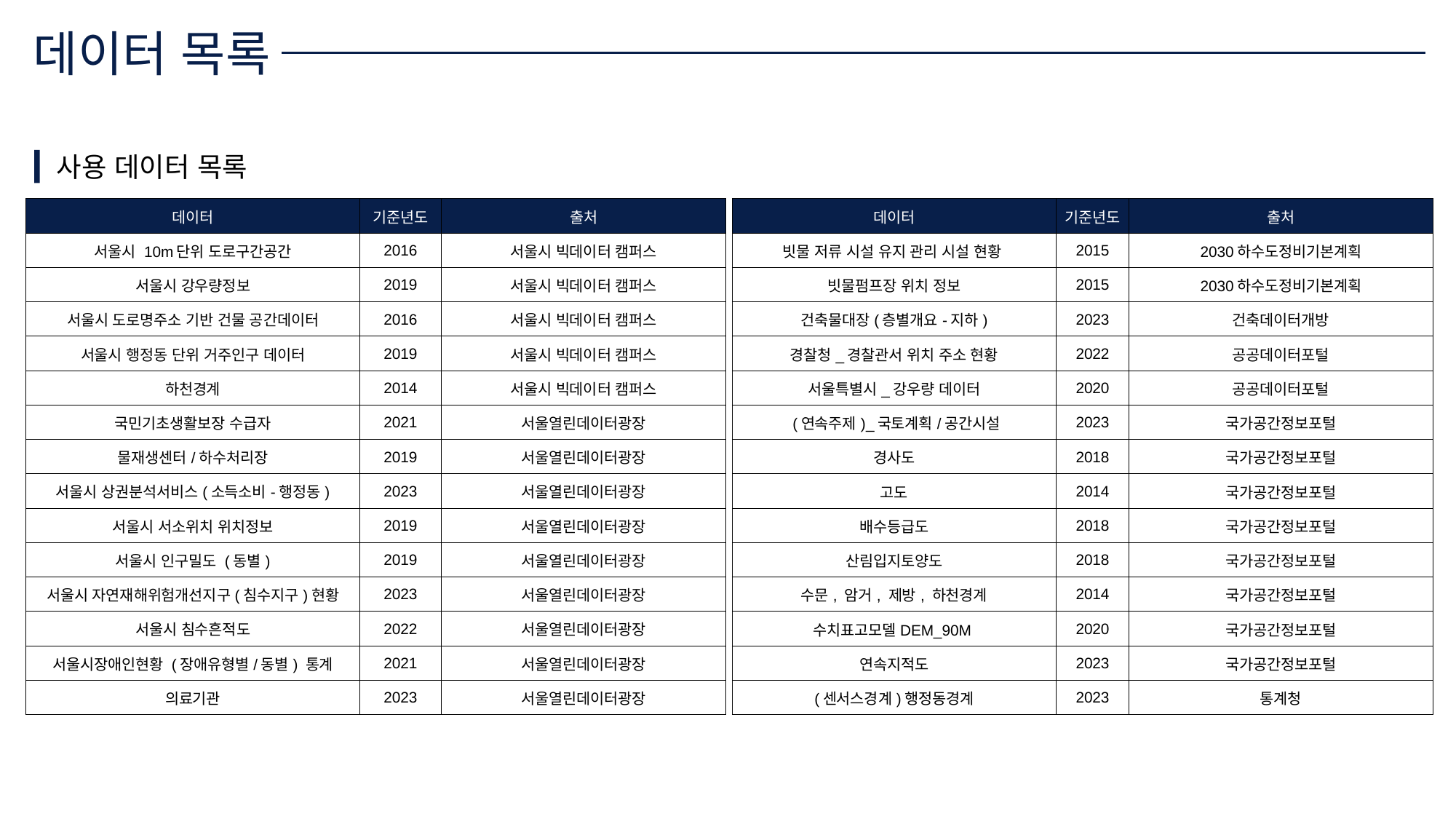

데이터 목록
사용 데이터 목록

| 데이터 | 기준년도 | 출처 |
| --- | --- | --- |
| 서울시 10m단위 도로구간공간 | 2016 | 서울시 빅데이터 캠퍼스 |
| 서울시 강우량정보 | 2019 | 서울시 빅데이터 캠퍼스 |
| 서울시 도로명주소 기반 건물 공간데이터 | 2016 | 서울시 빅데이터 캠퍼스 |
| 서울시 행정동 단위 거주인구 데이터 | 2019 | 서울시 빅데이터 캠퍼스 |
| 하천경계 | 2014 | 서울시 빅데이터 캠퍼스 |
| 국민기초생활보장 수급자 | 2021 | 서울열린데이터광장 |
| 물재생센터/하수처리장 | 2019 | 서울열린데이터광장 |
| 서울시 상권분석서비스(소득소비-행정동) | 2023 | 서울열린데이터광장 |
| 서울시 서소위치 위치정보 | 2019 | 서울열린데이터광장 |
| 서울시 인구밀도 (동별) | 2019 | 서울열린데이터광장 |
| 서울시 자연재해위험개선지구(침수지구)현황 | 2023 | 서울열린데이터광장 |
| 서울시 침수흔적도 | 2022 | 서울열린데이터광장 |
| 서울시장애인현황 (장애유형별/동별) 통계 | 2021 | 서울열린데이터광장 |
| 의료기관 | 2023 | 서울열린데이터광장 |
| 데이터 | 기준년도 | 출처 |
| --- | --- | --- |
| 빗물 저류 시설 유지 관리 시설 현황 | 2015 | 2030하수도정비기본계획 |
| 빗물펌프장 위치 정보 | 2015 | 2030하수도정비기본계획 |
| 건축물대장(층별개요-지하) | 2023 | 건축데이터개방 |
| 경찰청\_경찰관서 위치 주소 현황 | 2022 | 공공데이터포털 |
| 서울특별시\_강우량 데이터 | 2020 | 공공데이터포털 |
| (연속주제)\_국토계획/공간시설 | 2023 | 국가공간정보포털 |
| 경사도 | 2018 | 국가공간정보포털 |
| 고도 | 2014 | 국가공간정보포털 |
| 배수등급도 | 2018 | 국가공간정보포털 |
| 산림입지토양도 | 2018 | 국가공간정보포털 |
| 수문, 암거, 제방, 하천경계 | 2014 | 국가공간정보포털 |
| 수치표고모델DEM\_90M | 2020 | 국가공간정보포털 |
| 연속지적도 | 2023 | 국가공간정보포털 |
| (센서스경계)행정동경계 | 2023 | 통계청 |